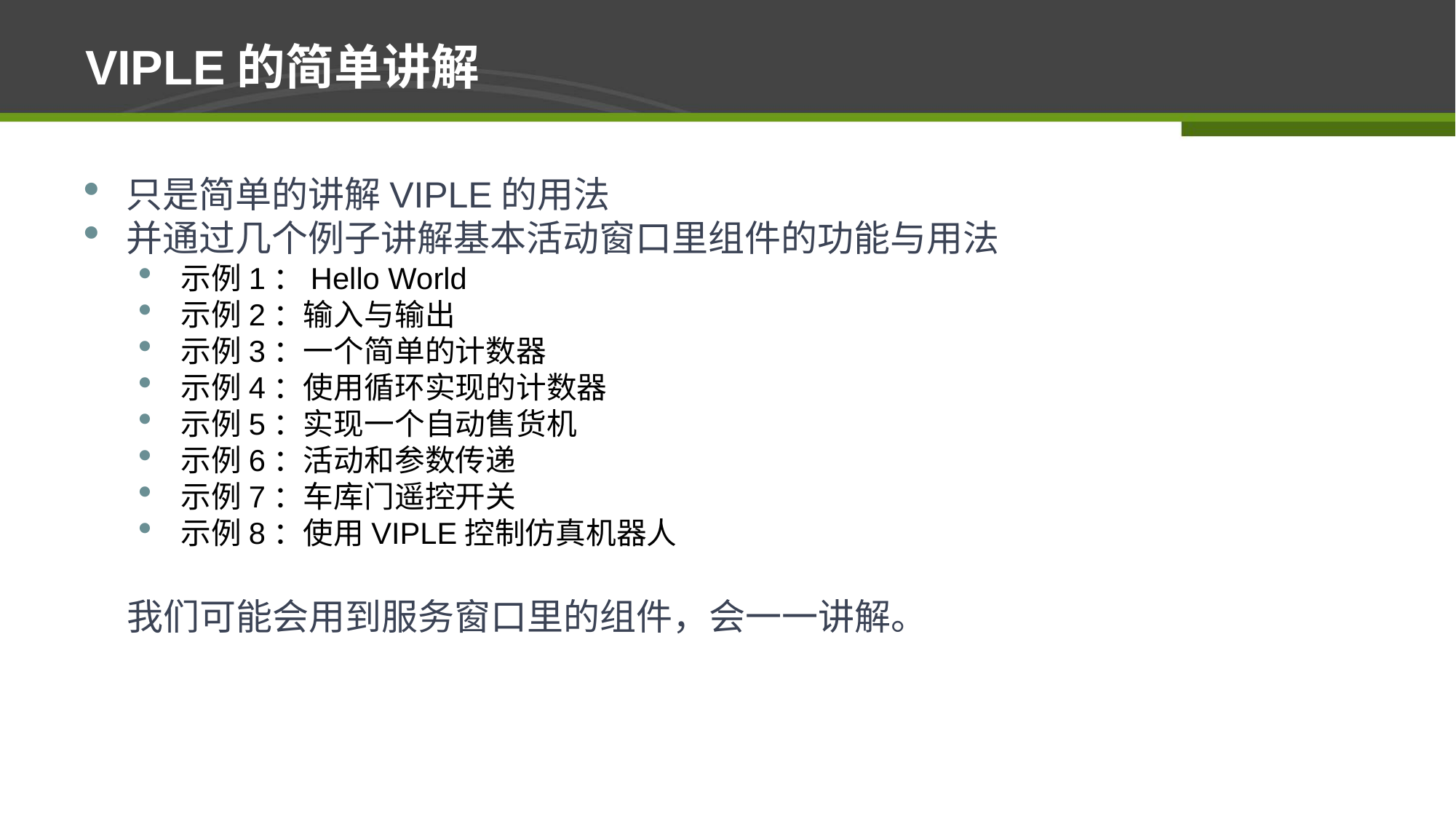

VIPLE的简单讲解
只是简单的讲解VIPLE的用法
并通过几个例子讲解基本活动窗口里组件的功能与用法
示例1：Hello World
示例2：输入与输出
示例3：一个简单的计数器
示例4：使用循环实现的计数器
示例5：实现一个自动售货机
示例6：活动和参数传递
示例7：车库门遥控开关
示例8：使用VIPLE控制仿真机器人

    我们可能会用到服务窗口里的组件，会一一讲解。